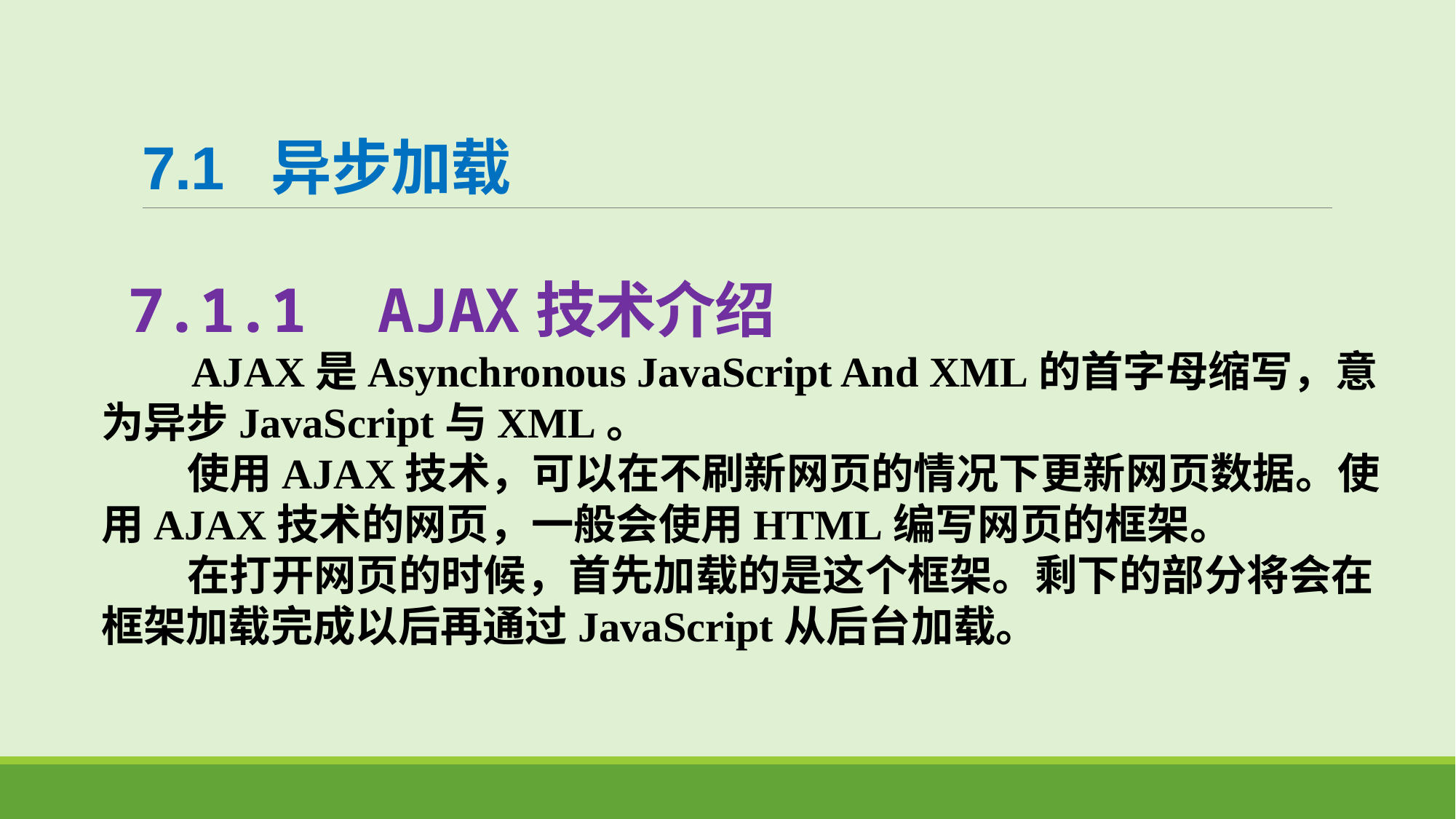

# 7.1  异步加载
7.1.1  AJAX技术介绍
      AJAX是Asynchronous JavaScript And XML的首字母缩写，意为异步JavaScript与XML。
     使用AJAX技术，可以在不刷新网页的情况下更新网页数据。使用AJAX技术的网页，一般会使用HTML编写网页的框架。
     在打开网页的时候，首先加载的是这个框架。剩下的部分将会在框架加载完成以后再通过JavaScript从后台加载。